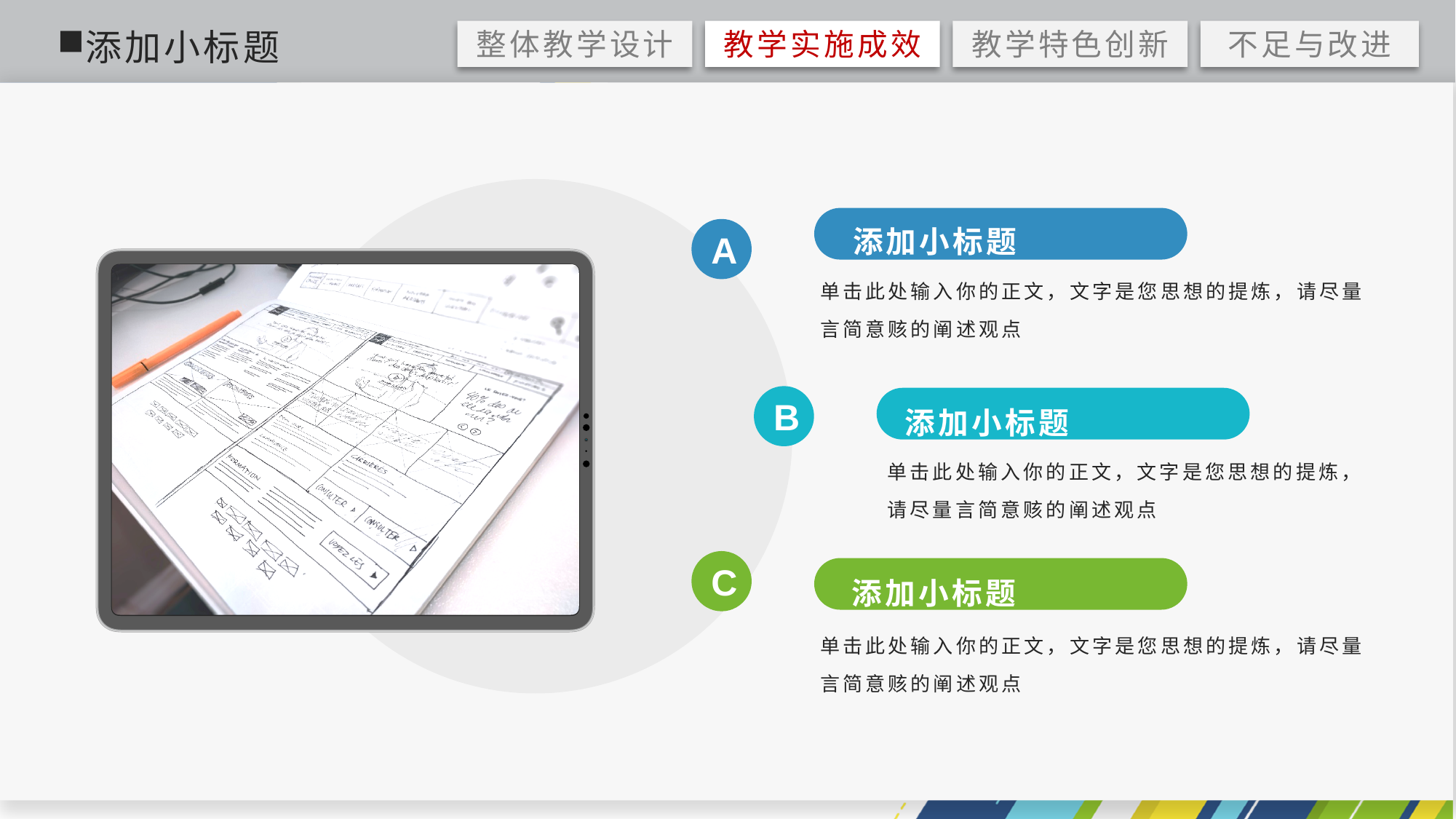

添加小标题

添加小标题

A

单击此处输入你的正文，文字是您思想的提炼，请尽量言简意赅的阐述观点

添加小标题

B

单击此处输入你的正文，文字是您思想的提炼，请尽量言简意赅的阐述观点
C
添加小标题

单击此处输入你的正文，文字是您思想的提炼，请尽量言简意赅的阐述观点